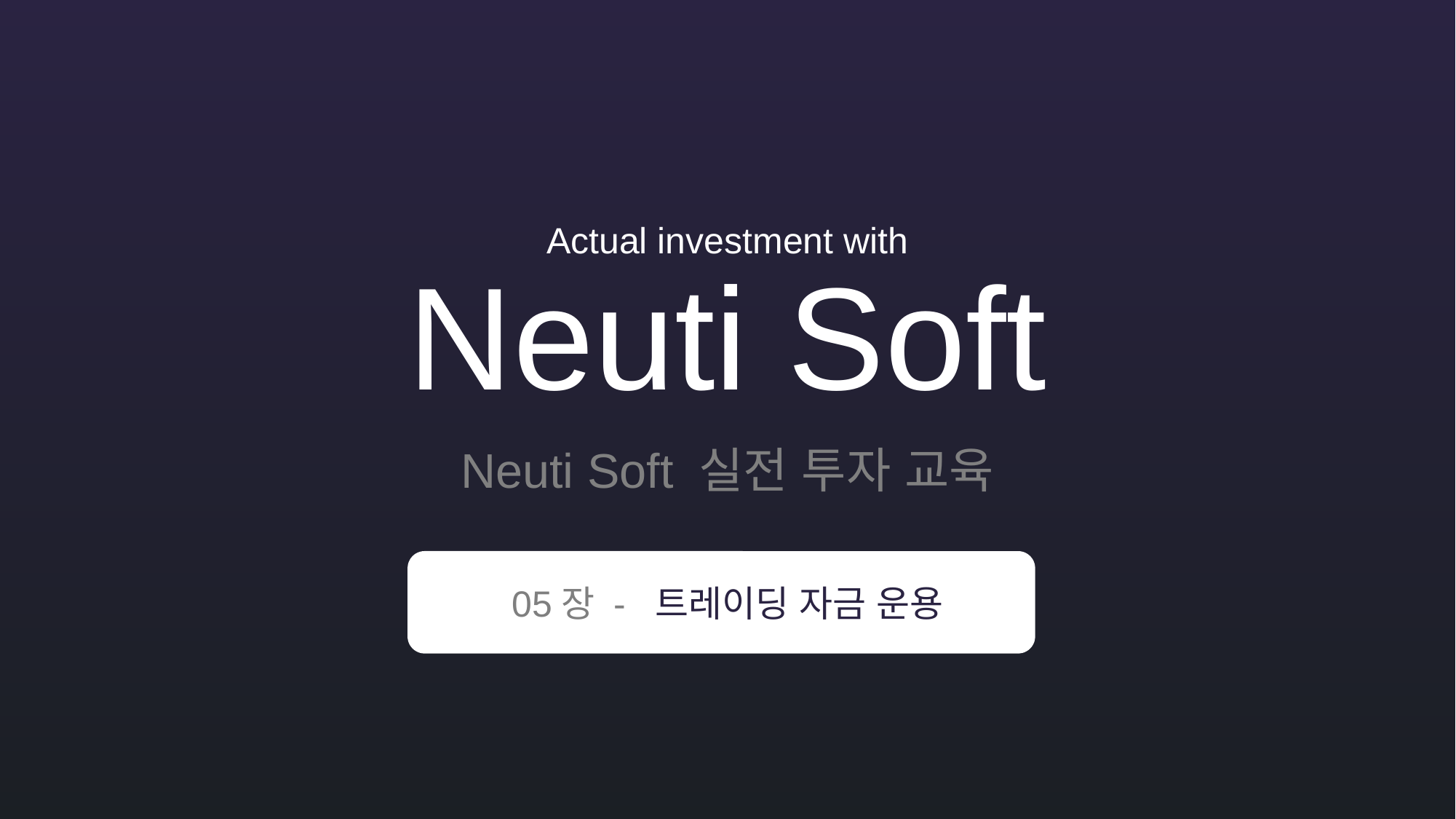

Actual investment with
Neuti Soft
Neuti Soft 실전 투자 교육

05장 -  트레이딩 자금 운용